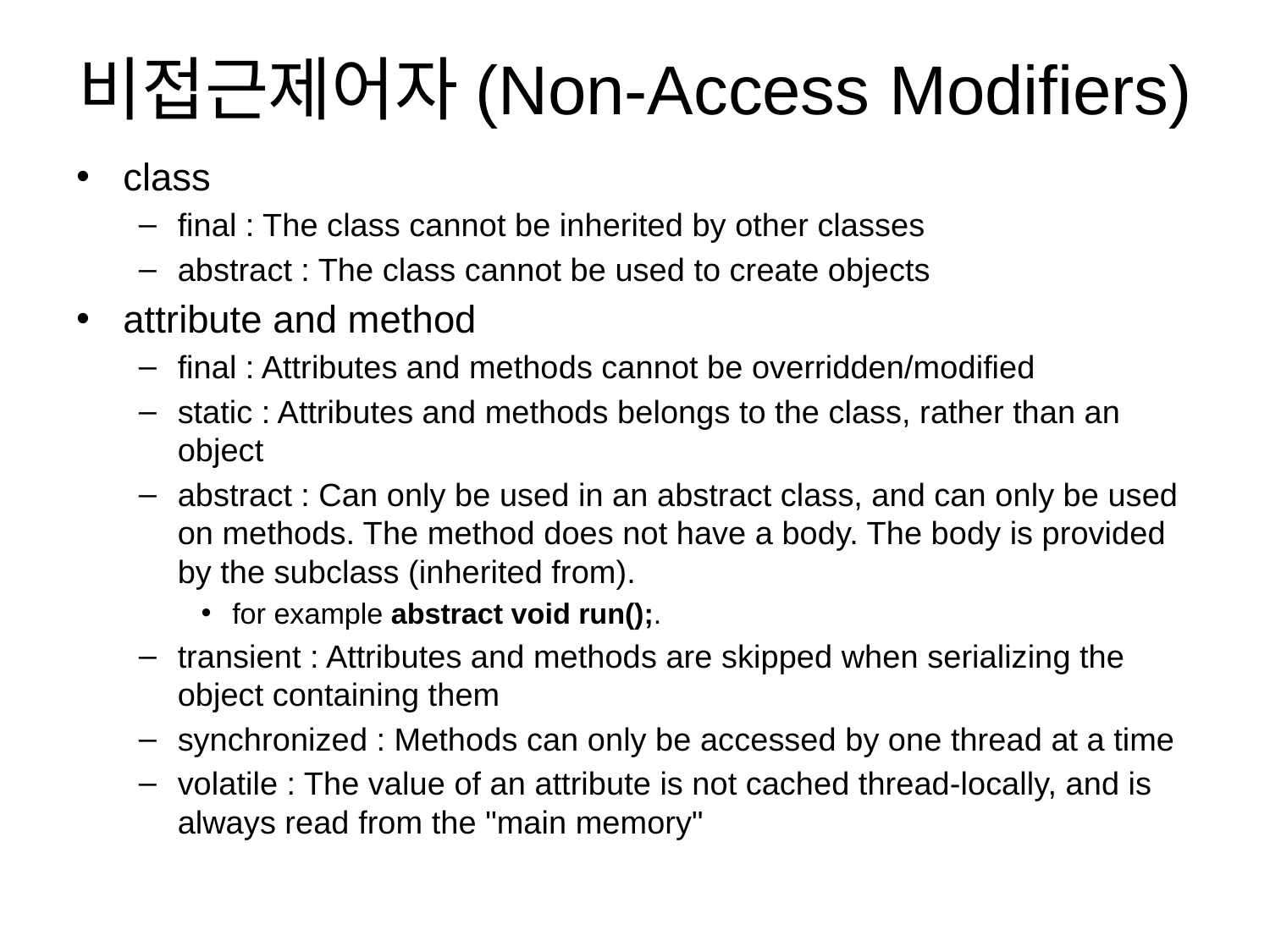

# 비접근제어자(Non-Access Modifiers)
class
final : The class cannot be inherited by other classes
abstract : The class cannot be used to create objects
attribute and method
final : Attributes and methods cannot be overridden/modified
static : Attributes and methods belongs to the class, rather than an object
abstract : Can only be used in an abstract class, and can only be used on methods. The method does not have a body. The body is provided by the subclass (inherited from).
for example abstract void run();.
transient : Attributes and methods are skipped when serializing the object containing them
synchronized : Methods can only be accessed by one thread at a time
volatile : The value of an attribute is not cached thread-locally, and is always read from the "main memory"